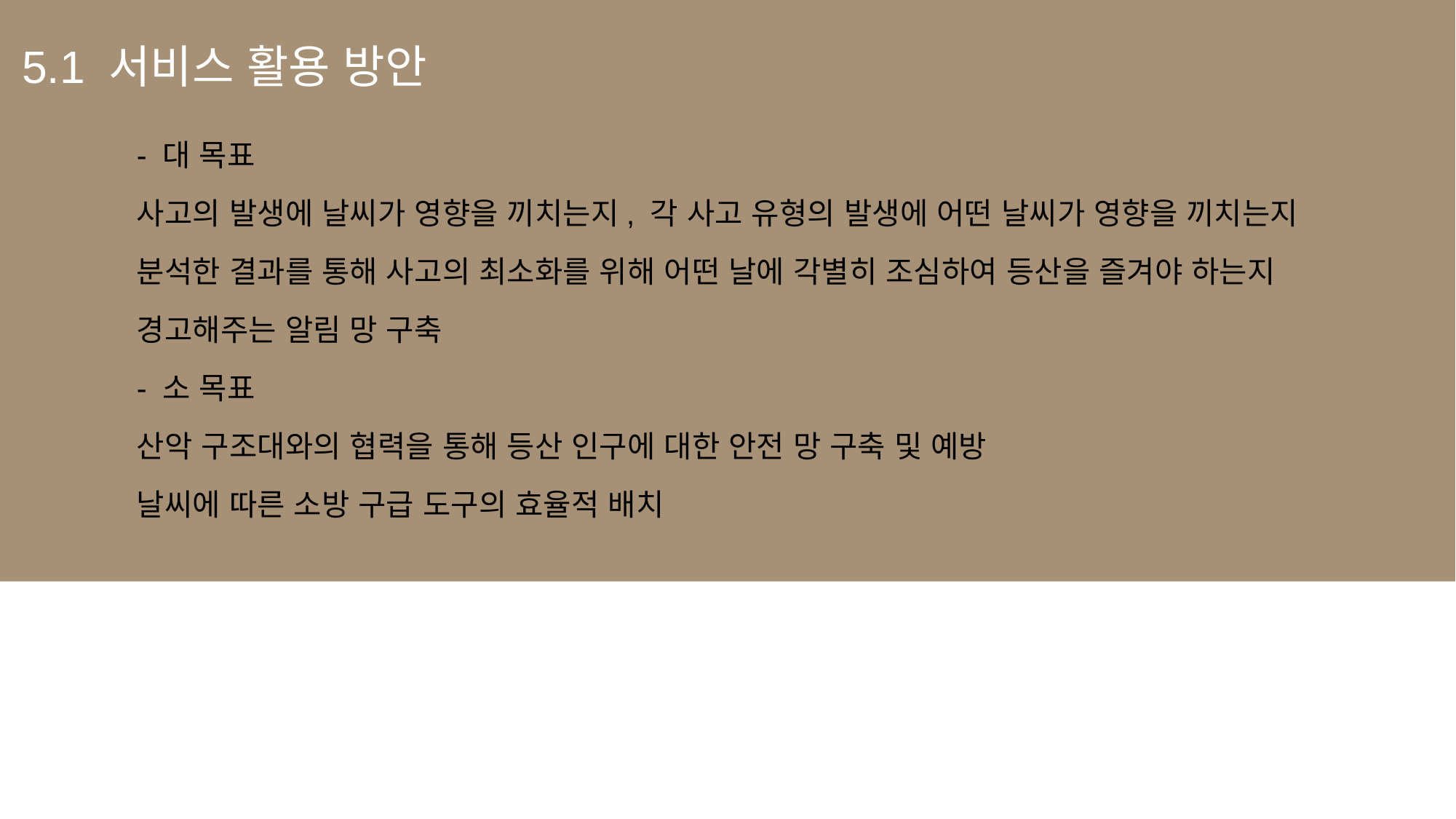

5.1 서비스 활용 방안
- 대 목표
사고의 발생에 날씨가 영향을 끼치는지, 각 사고 유형의 발생에 어떤 날씨가 영향을 끼치는지
분석한 결과를 통해 사고의 최소화를 위해 어떤 날에 각별히 조심하여 등산을 즐겨야 하는지
경고해주는 알림 망 구축
- 소 목표
산악 구조대와의 협력을 통해 등산 인구에 대한 안전 망 구축 및 예방
날씨에 따른 소방 구급 도구의 효율적 배치